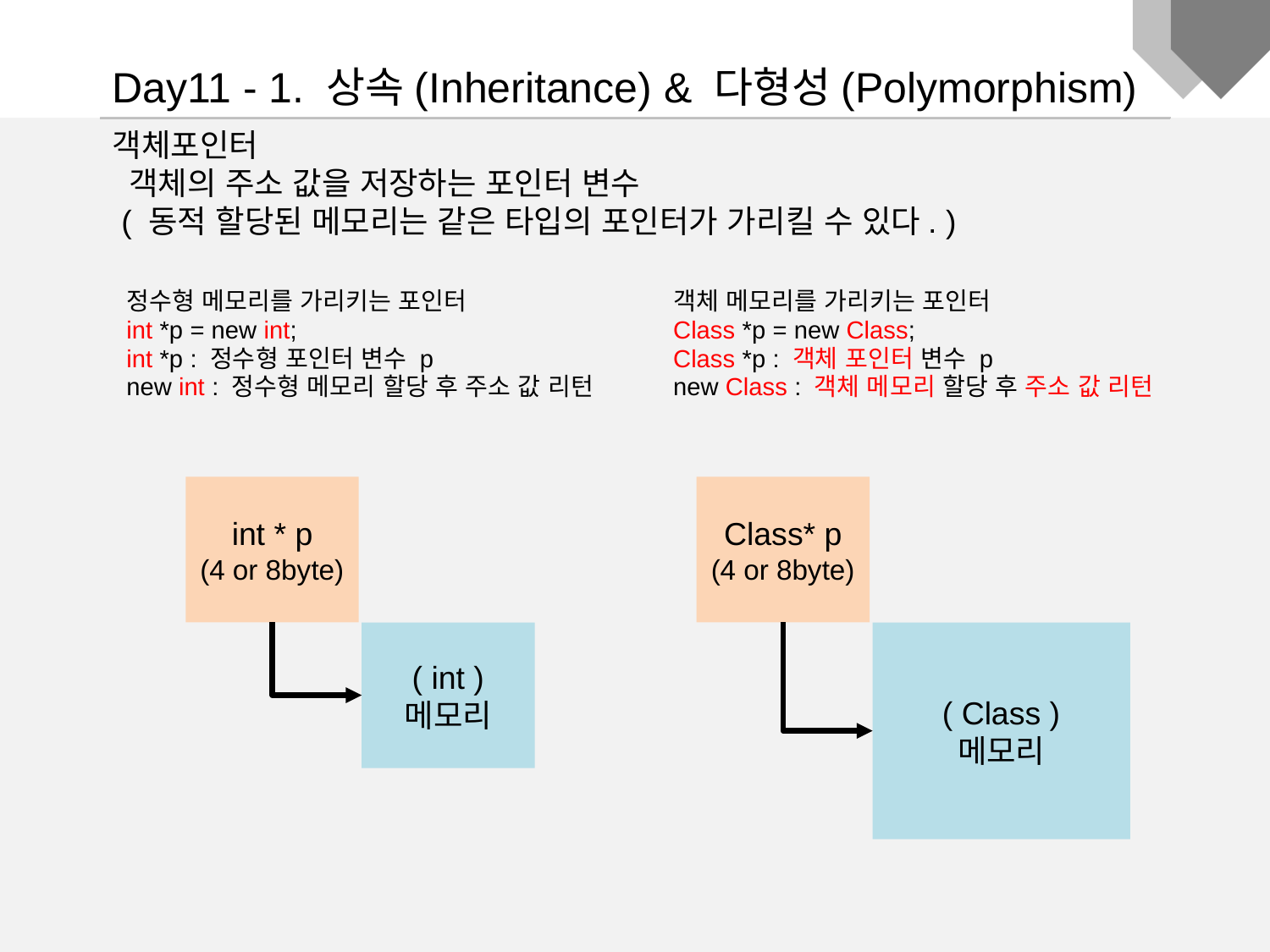

Day11 - 1. 상속(Inheritance) & 다형성(Polymorphism)
객체포인터
 객체의 주소 값을 저장하는 포인터 변수
 ( 동적 할당된 메모리는 같은 타입의 포인터가 가리킬 수 있다. )

정수형 메모리를 가리키는 포인터
int *p = new int;
int *p : 정수형 포인터 변수 p
new int : 정수형 메모리 할당 후 주소 값 리턴
객체 메모리를 가리키는 포인터
Class *p = new Class;
Class *p : 객체 포인터 변수 p
new Class : 객체 메모리 할당 후 주소 값 리턴
int * p
(4 or 8byte)
Class* p
(4 or 8byte)
( int )
메모리
( Class )
메모리